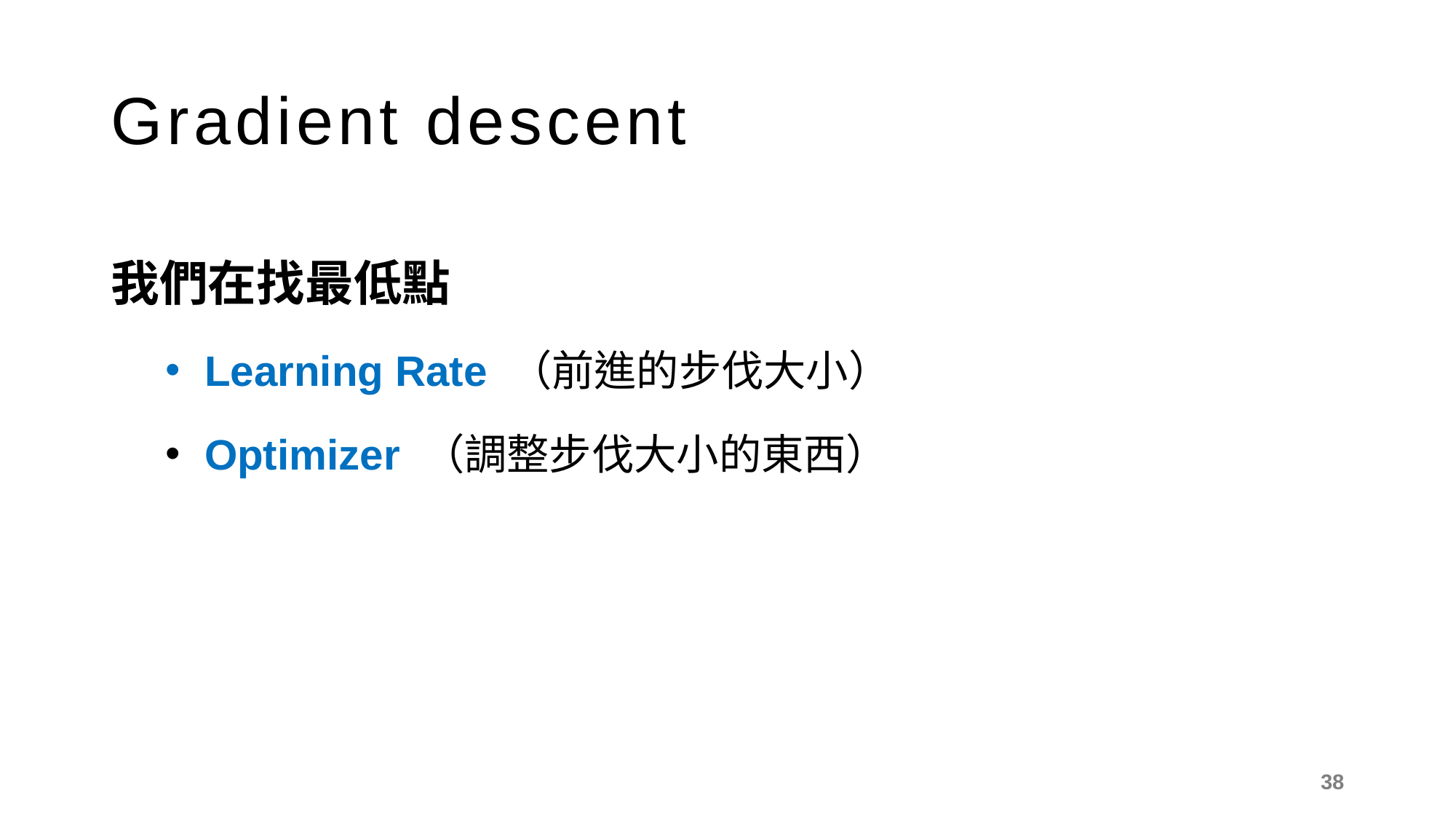

# Gradient descent
我們在找最低點
 Learning Rate （前進的步伐大小）
 Optimizer （調整步伐大小的東西）
38